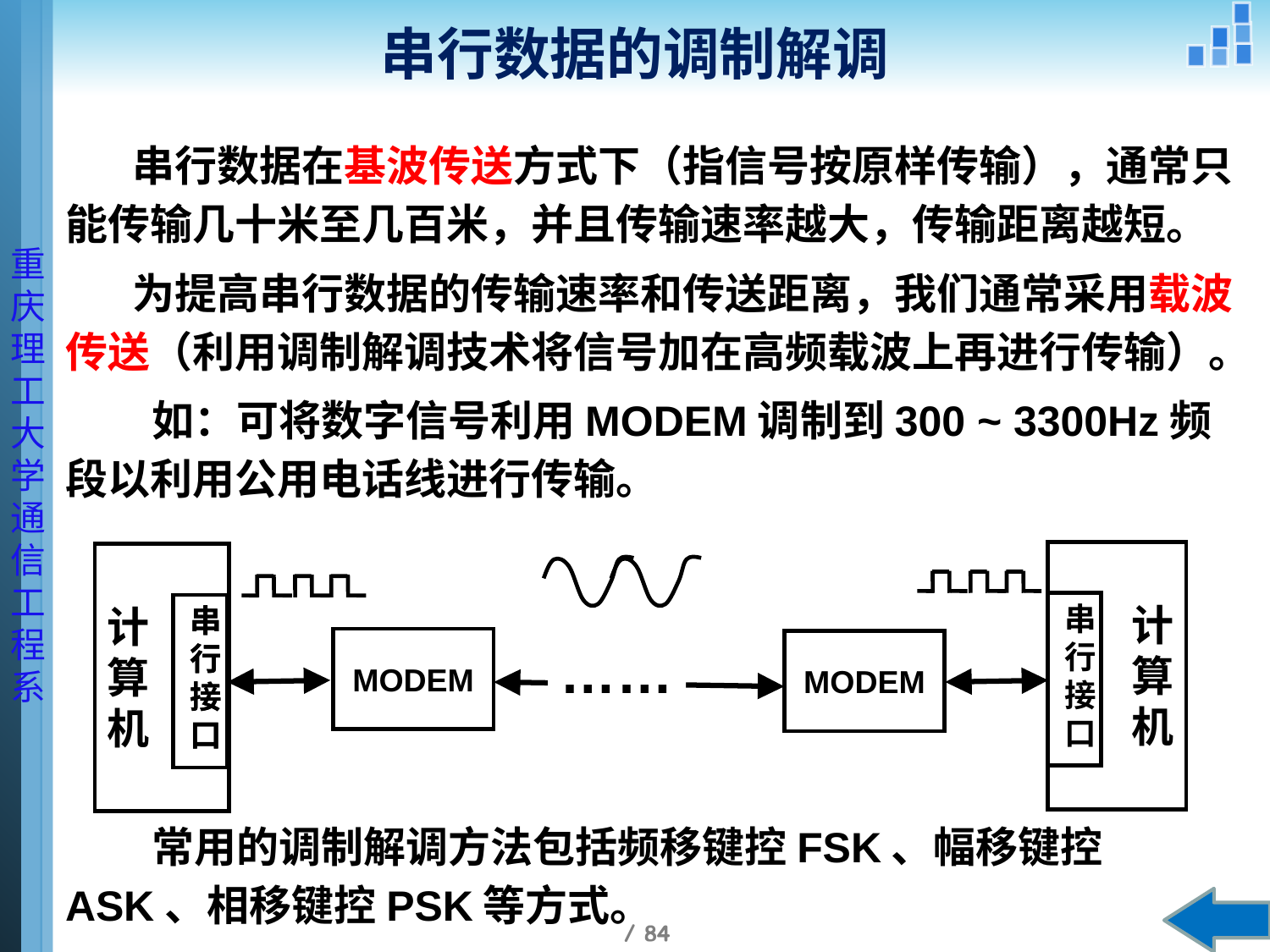

# 串行数据的调制解调
      串行数据在基波传送方式下（指信号按原样传输），通常只能传输几十米至几百米，并且传输速率越大，传输距离越短。
      为提高串行数据的传输速率和传送距离，我们通常采用载波传送（利用调制解调技术将信号加在高频载波上再进行传输）。
        如：可将数字信号利用MODEM调制到300 ~ 3300Hz频段以利用公用电话线进行传输。

        常用的调制解调方法包括频移键控FSK、幅移键控ASK、相移键控PSK等方式。

计
算
机

计
算
机

串
行
接
口
串
行
接
口
串
行
接
口

MODEM
MODEM
……

59
/ 84